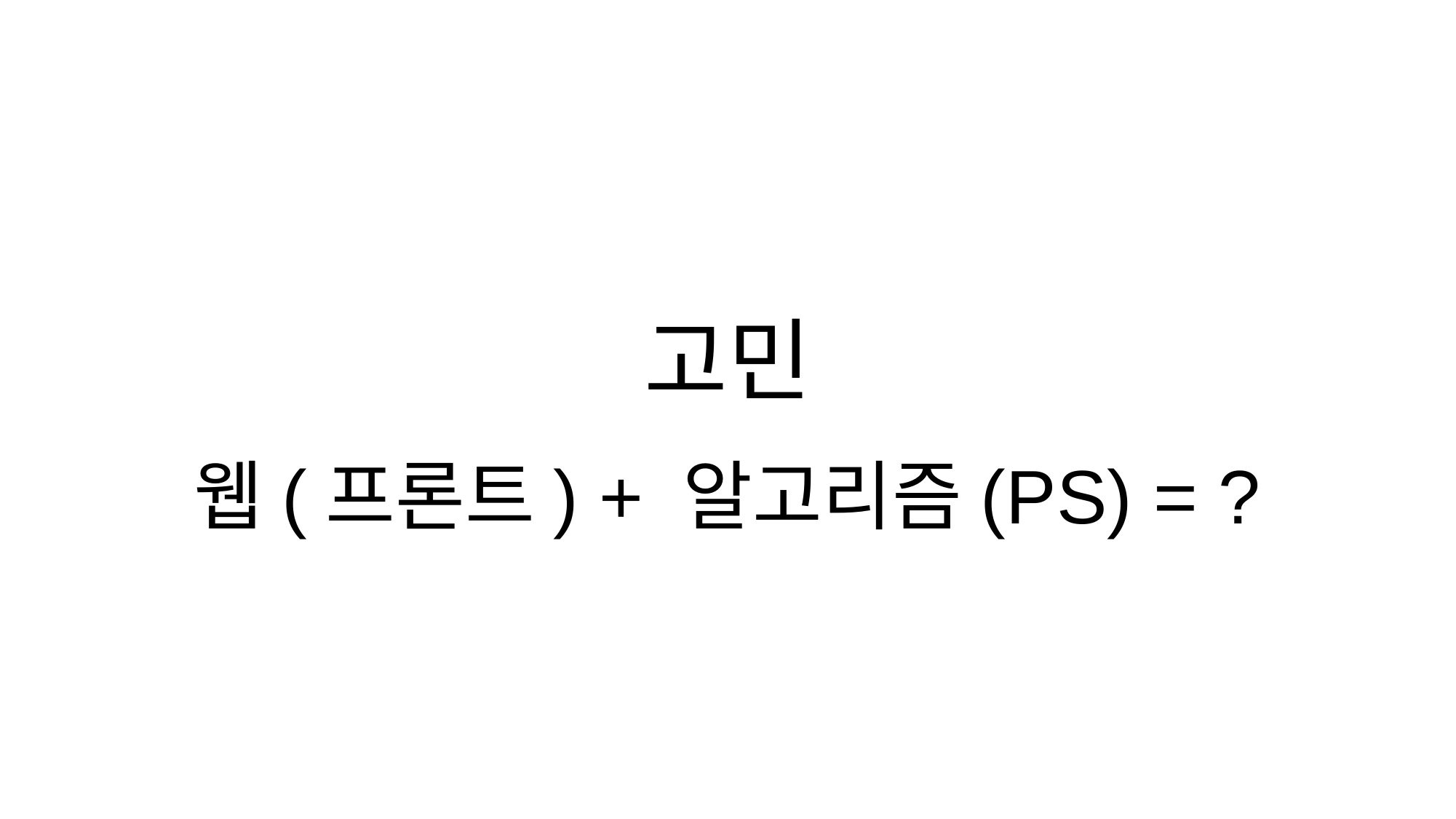

# 고민
웹(프론트) + 알고리즘(PS) = ?